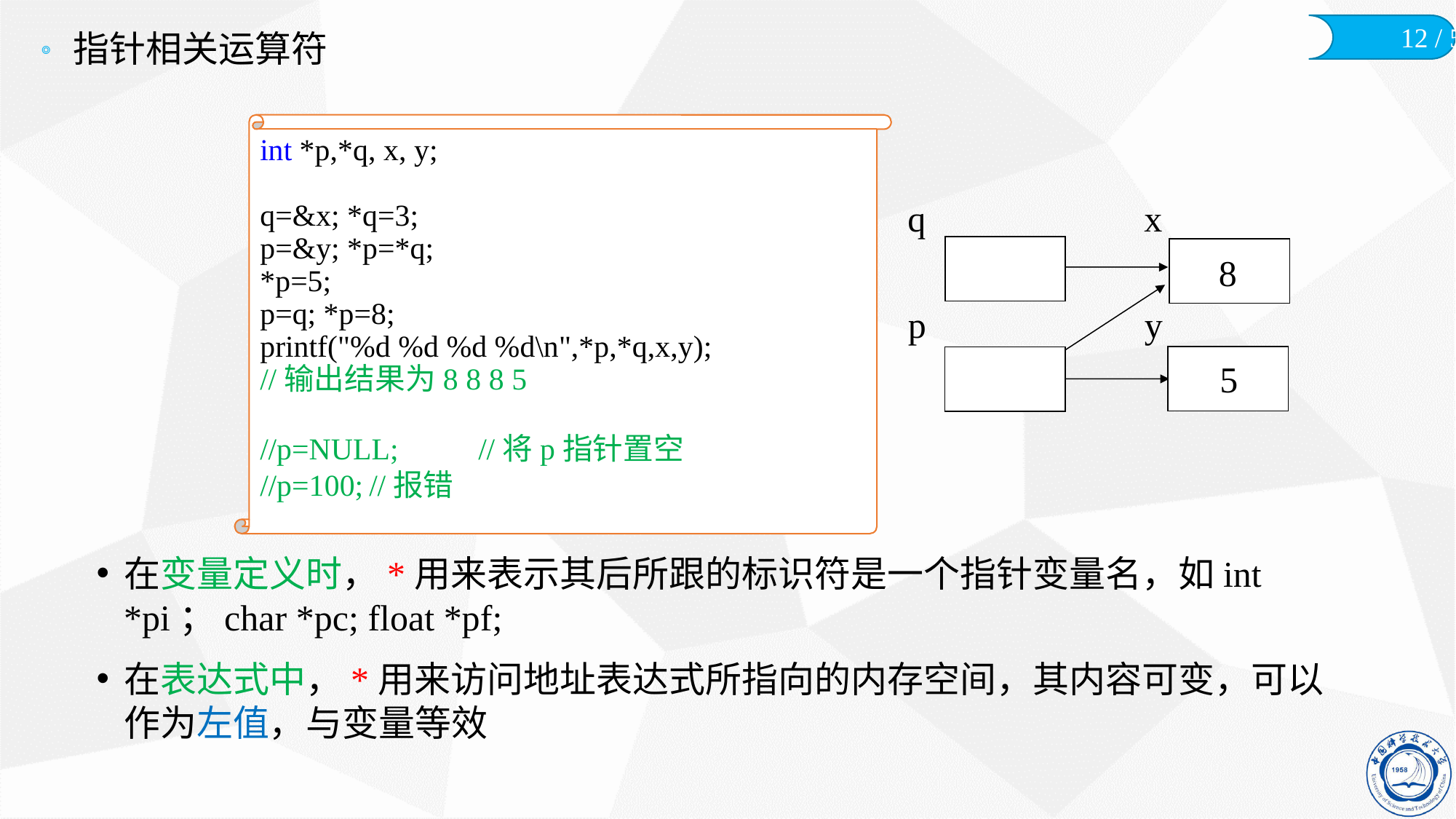

# 指针相关运算符

在变量定义时，*用来表示其后所跟的标识符是一个指针变量名，如int *pi；char *pc; float *pf;
在表达式中，*用来访问地址表达式所指向的内存空间，其内容可变，可以作为左值，与变量等效
int *p,*q, x, y;

q=&x; *q=3;
p=&y; *p=*q;
*p=5;
p=q; *p=8;
printf("%d %d %d %d\n",*p,*q,x,y);
//输出结果为8 8 8 5

//p=NULL;	//将p指针置空
//p=100;	//报错
 q      	   	   x

3
 8

 p	       	   y

 3
 5